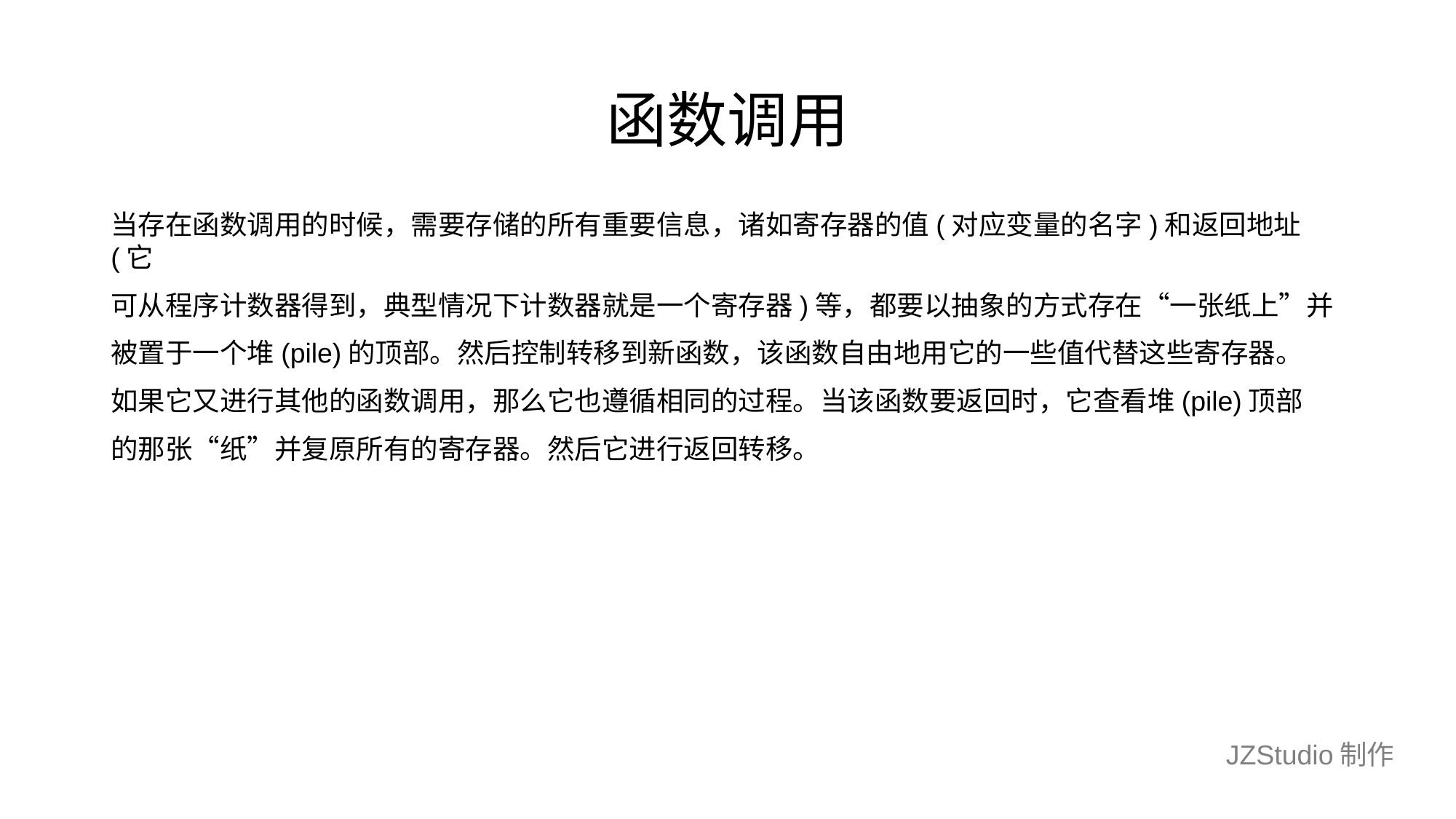

# 函数调用
当存在函数调用的时候，需要存储的所有重要信息，诸如寄存器的值(对应变量的名字)和返回地址(它
可从程序计数器得到，典型情况下计数器就是一个寄存器)等，都要以抽象的方式存在“一张纸上”并
被置于一个堆(pile)的顶部。然后控制转移到新函数，该函数自由地用它的一些值代替这些寄存器。
如果它又进行其他的函数调用，那么它也遵循相同的过程。当该函数要返回时，它查看堆(pile)顶部
的那张“纸”并复原所有的寄存器。然后它进行返回转移。